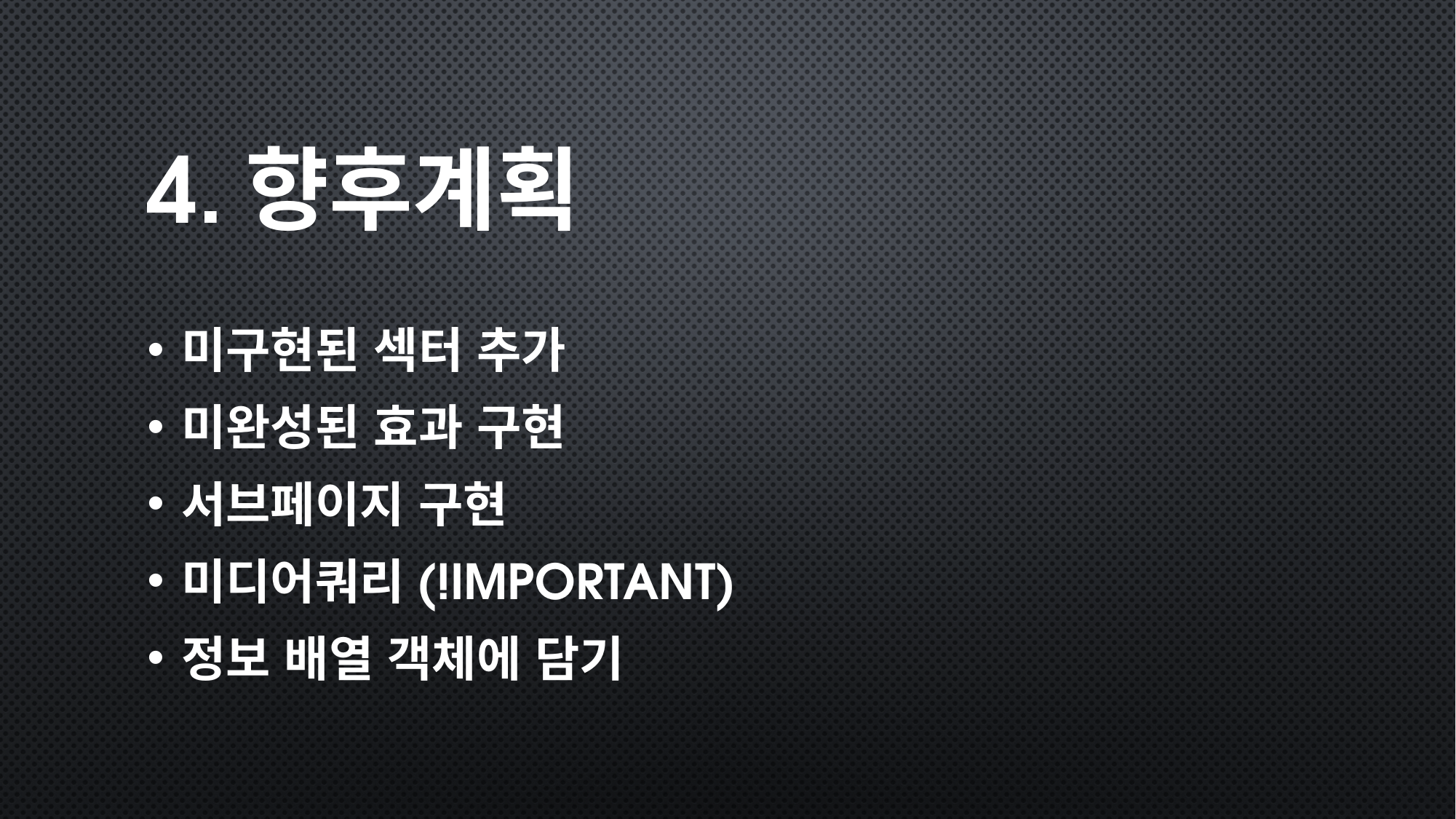

# 4.향후계획
미구현된 섹터 추가
미완성된 효과 구현
서브페이지 구현
미디어쿼리(!important)
정보 배열 객체에 담기